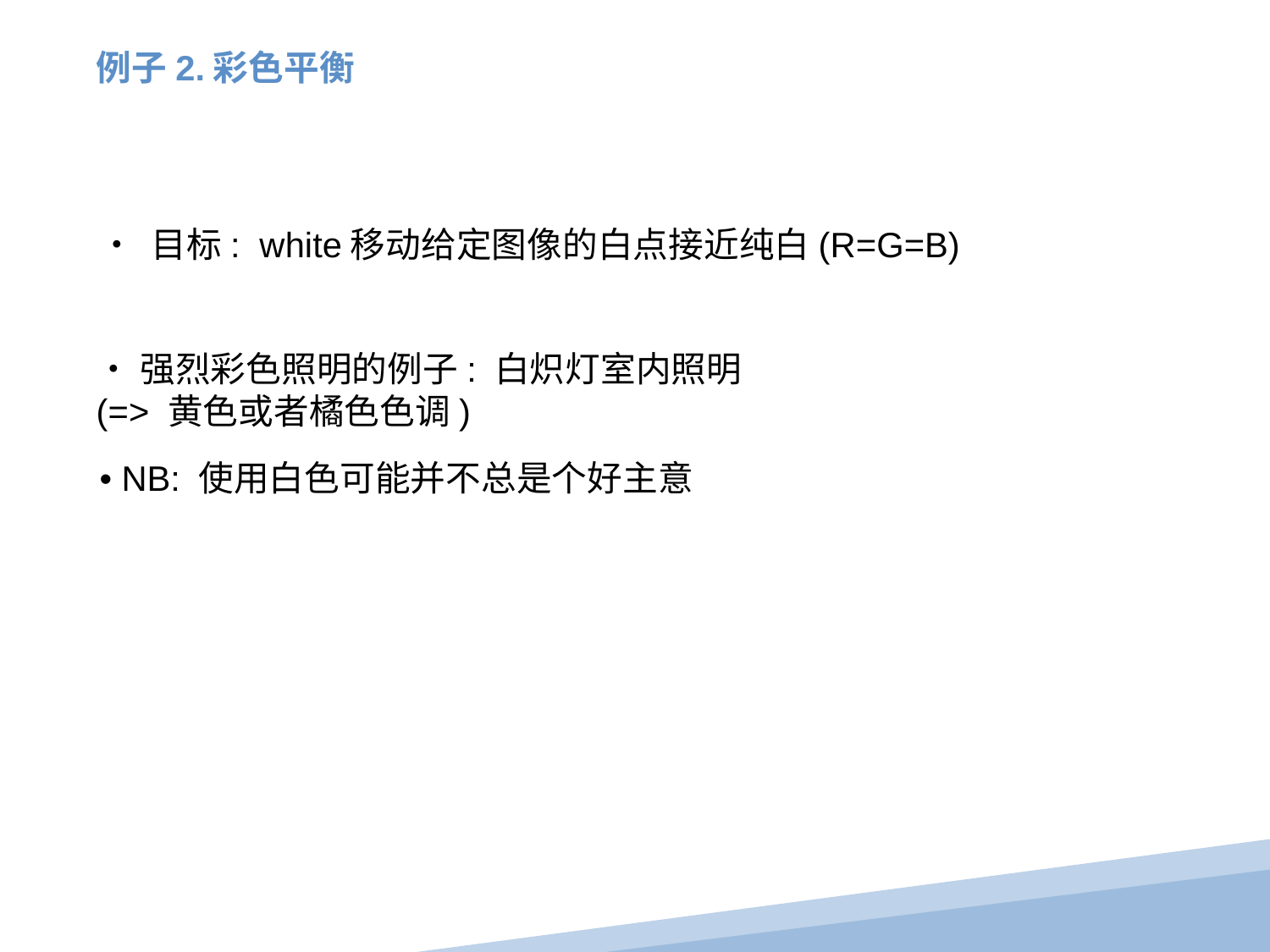

例子2.彩色平衡
• 目标:  white移动给定图像的白点接近纯白(R=G=B)
•强烈彩色照明的例子: 白炽灯室内照明
(=> 黄色或者橘色色调)

• NB: 使用白色可能并不总是个好主意